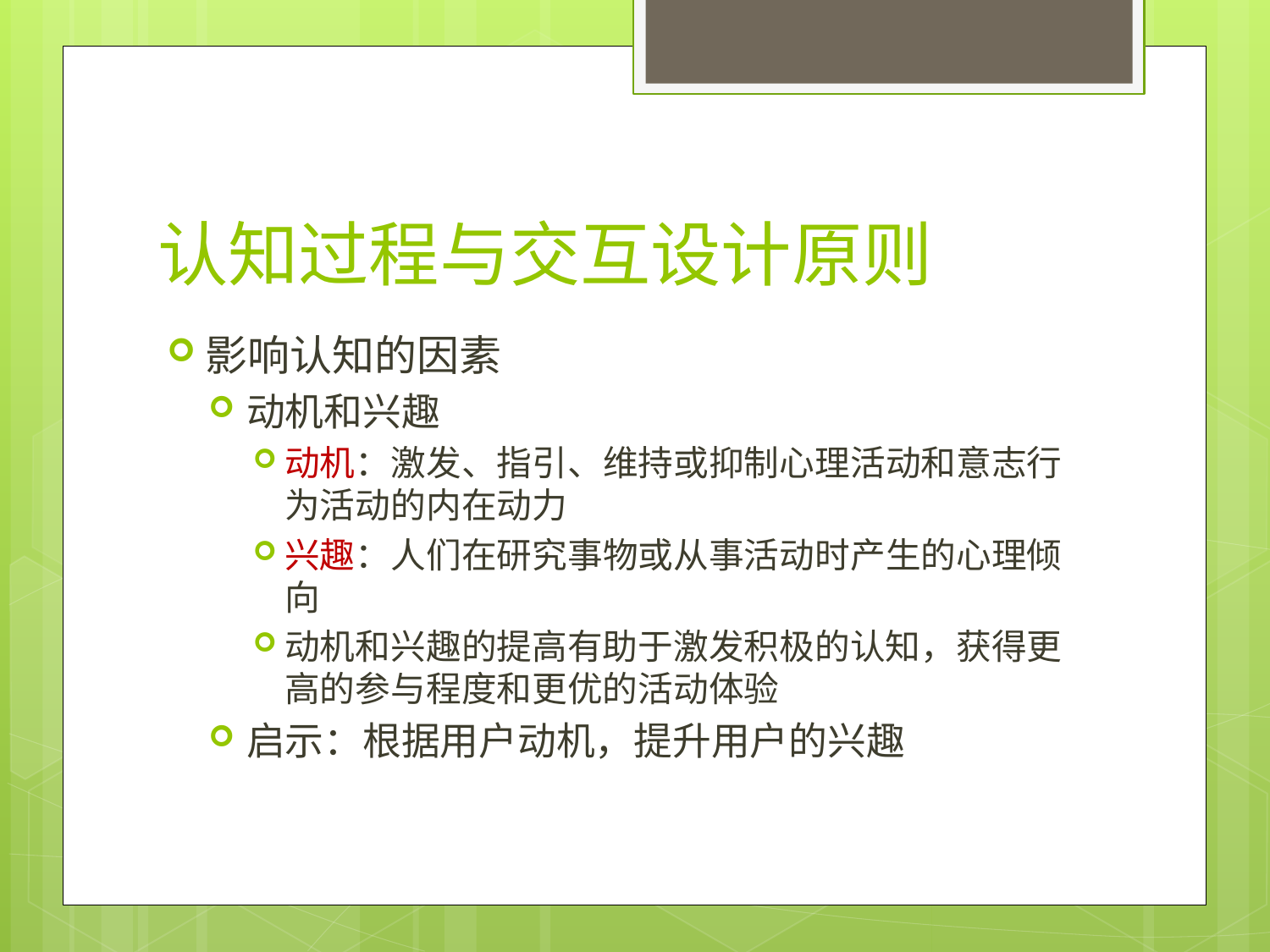

# 认知过程与交互设计原则
影响认知的因素
动机和兴趣
动机：激发、指引、维持或抑制心理活动和意志行为活动的内在动力
兴趣：人们在研究事物或从事活动时产生的心理倾向
动机和兴趣的提高有助于激发积极的认知，获得更高的参与程度和更优的活动体验
启示：根据用户动机，提升用户的兴趣